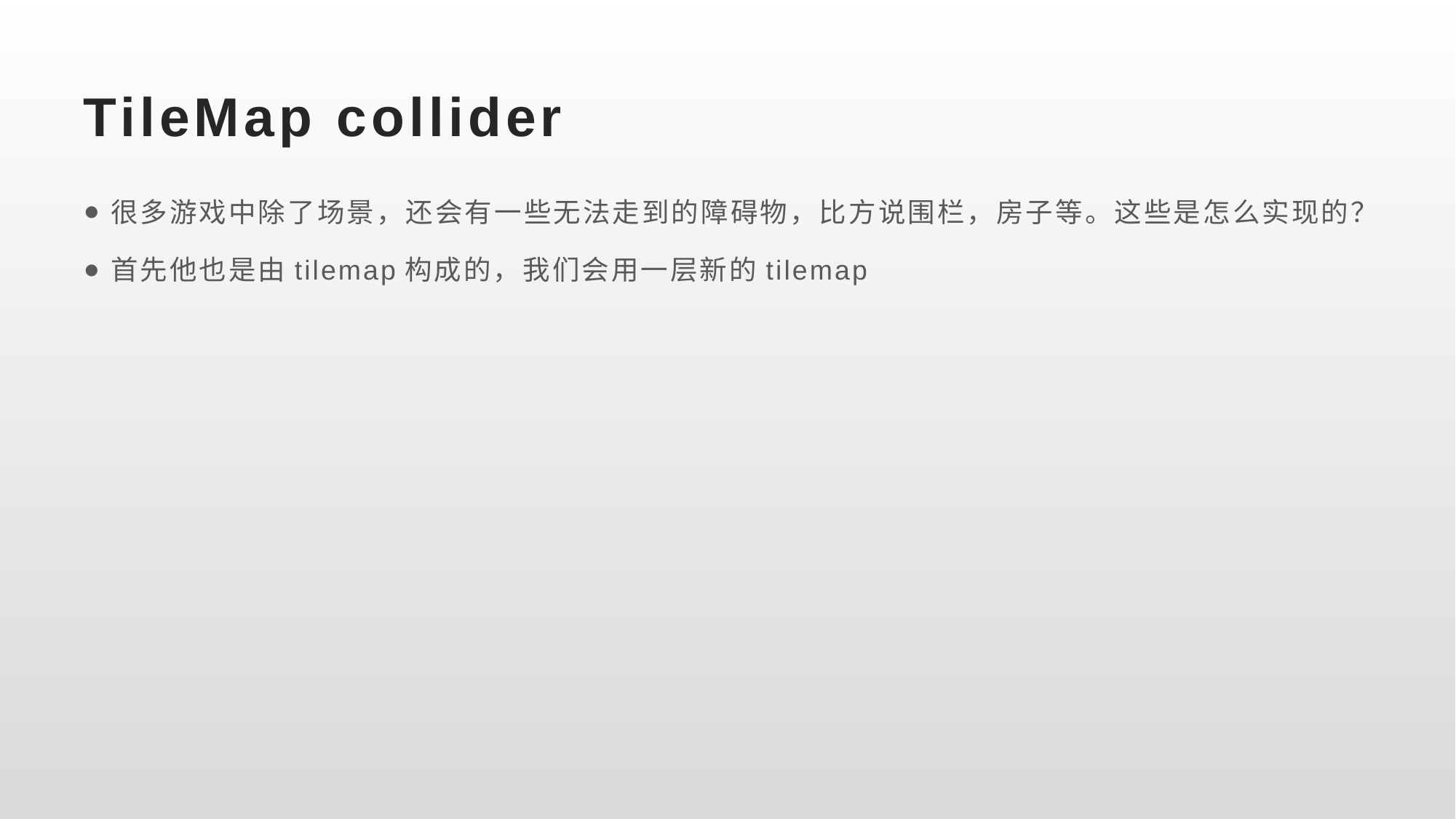

# TileMap collider
很多游戏中除了场景，还会有一些无法走到的障碍物，比方说围栏，房子等。这些是怎么实现的？
首先他也是由tilemap构成的，我们会用一层新的tilemap